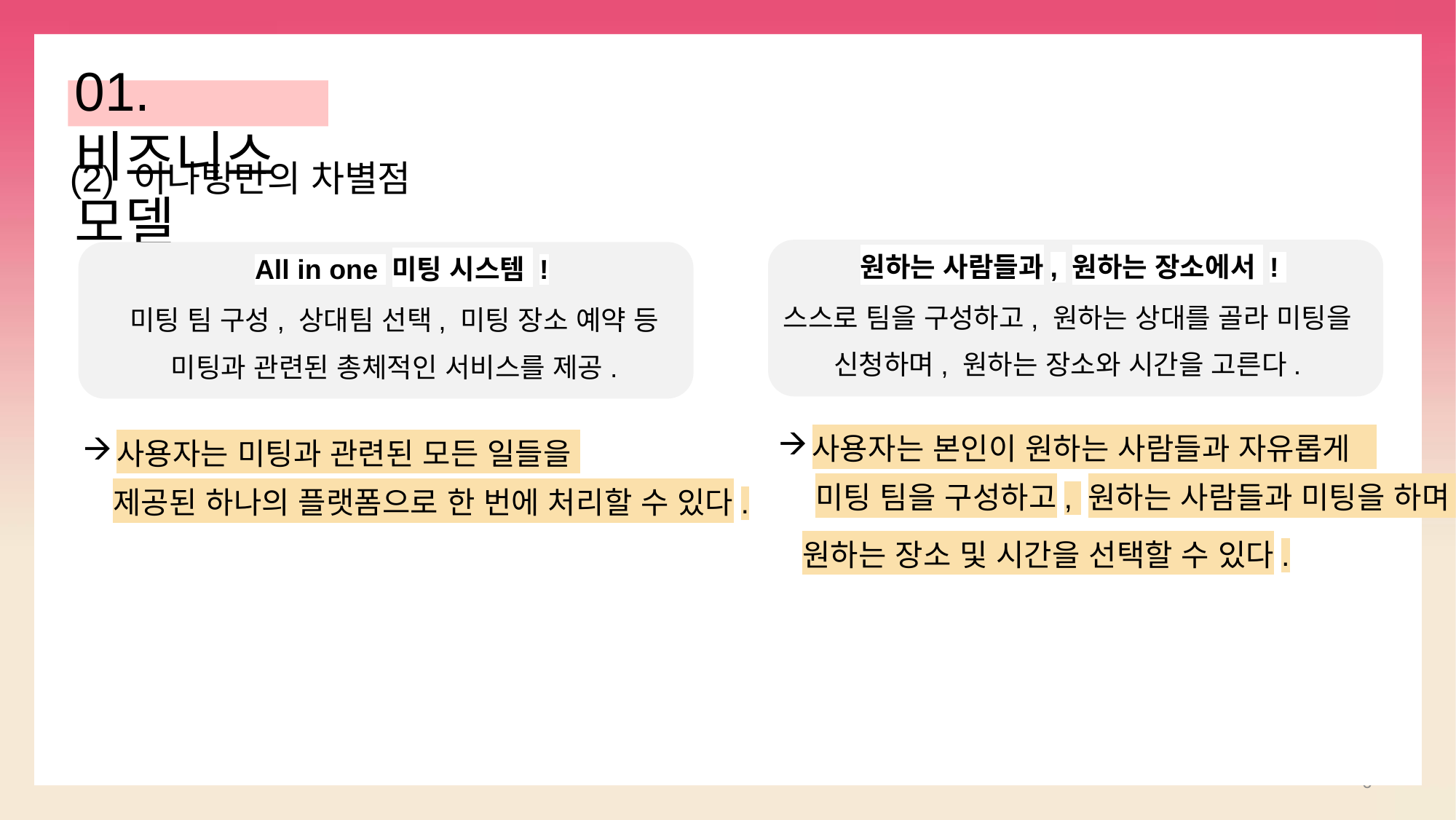

01. 비즈니스모델

(2) 이나팅만의 차별점

원하는 사람들과, 원하는 장소에서 !
스스로 팀을 구성하고, 원하는 상대를 골라 미팅을
신청하며, 원하는 장소와 시간을 고른다.

All in one 미팅 시스템 !
미팅 팀 구성, 상대팀 선택, 미팅 장소 예약 등
미팅과 관련된 총체적인 서비스를 제공.
사용자는 본인이 원하는 사람들과 자유롭게
미팅 팀을 구성하고, 원하는 사람들과 미팅을 하며
원하는 장소 및 시간을 선택할 수 있다.
사용자는 미팅과 관련된 모든 일들을
제공된 하나의 플랫폼으로 한 번에 처리할 수 있다.
6